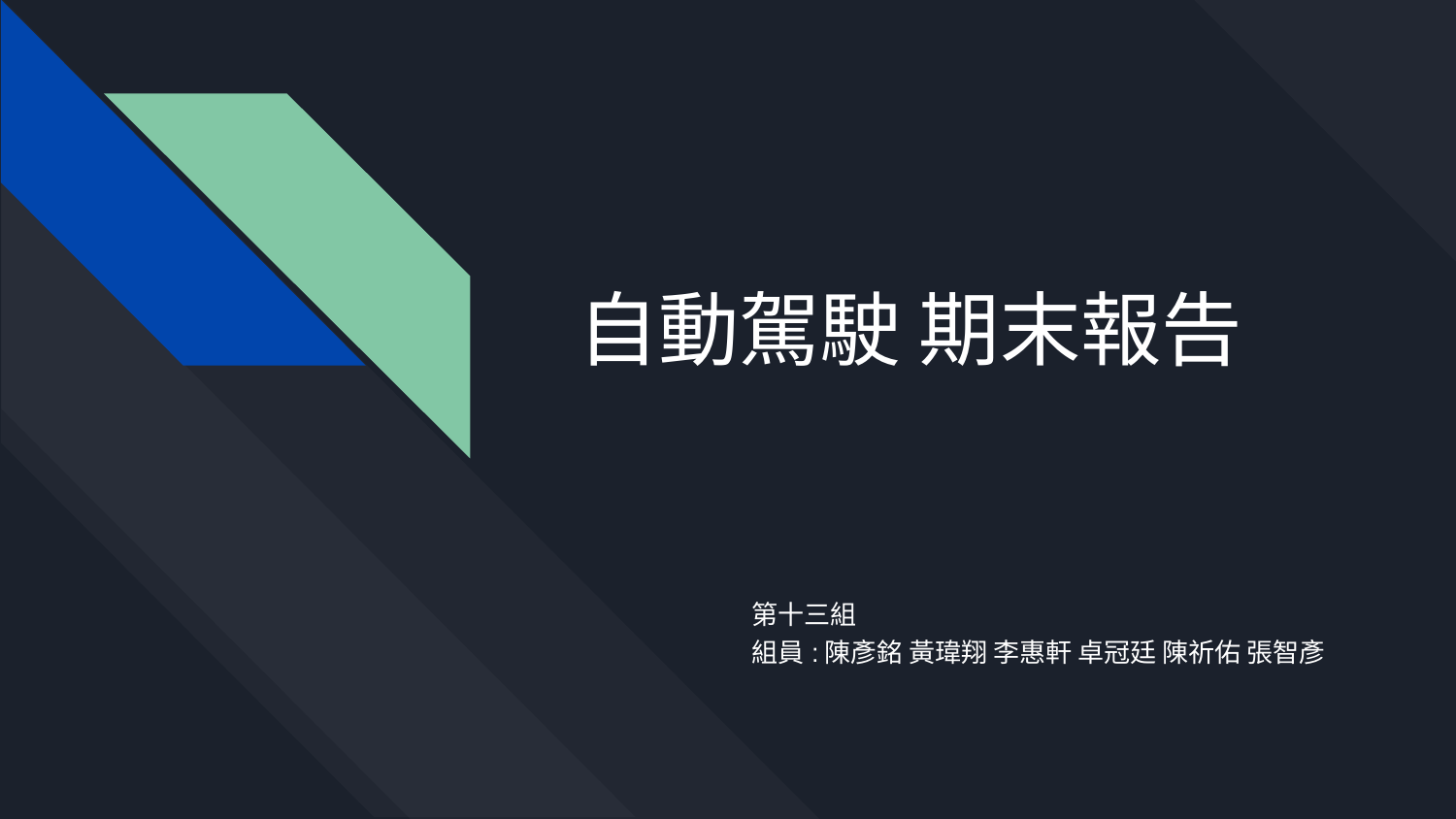

# 自動駕駛 期末報告
第十三組
組員:陳彥銘 黃瑋翔 李惠軒 卓冠廷 陳祈佑 張智彥